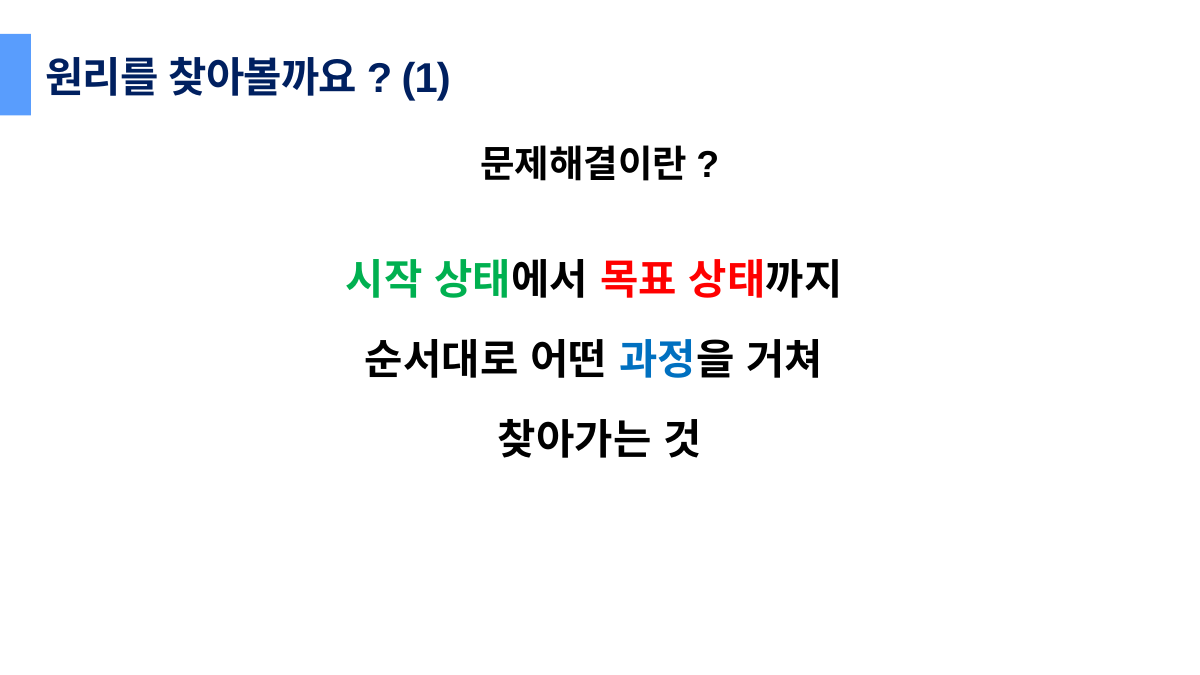

원리를 찾아볼까요? (1)
문제해결이란?
시작 상태에서 목표 상태까지
순서대로 어떤 과정을 거쳐
찾아가는 것